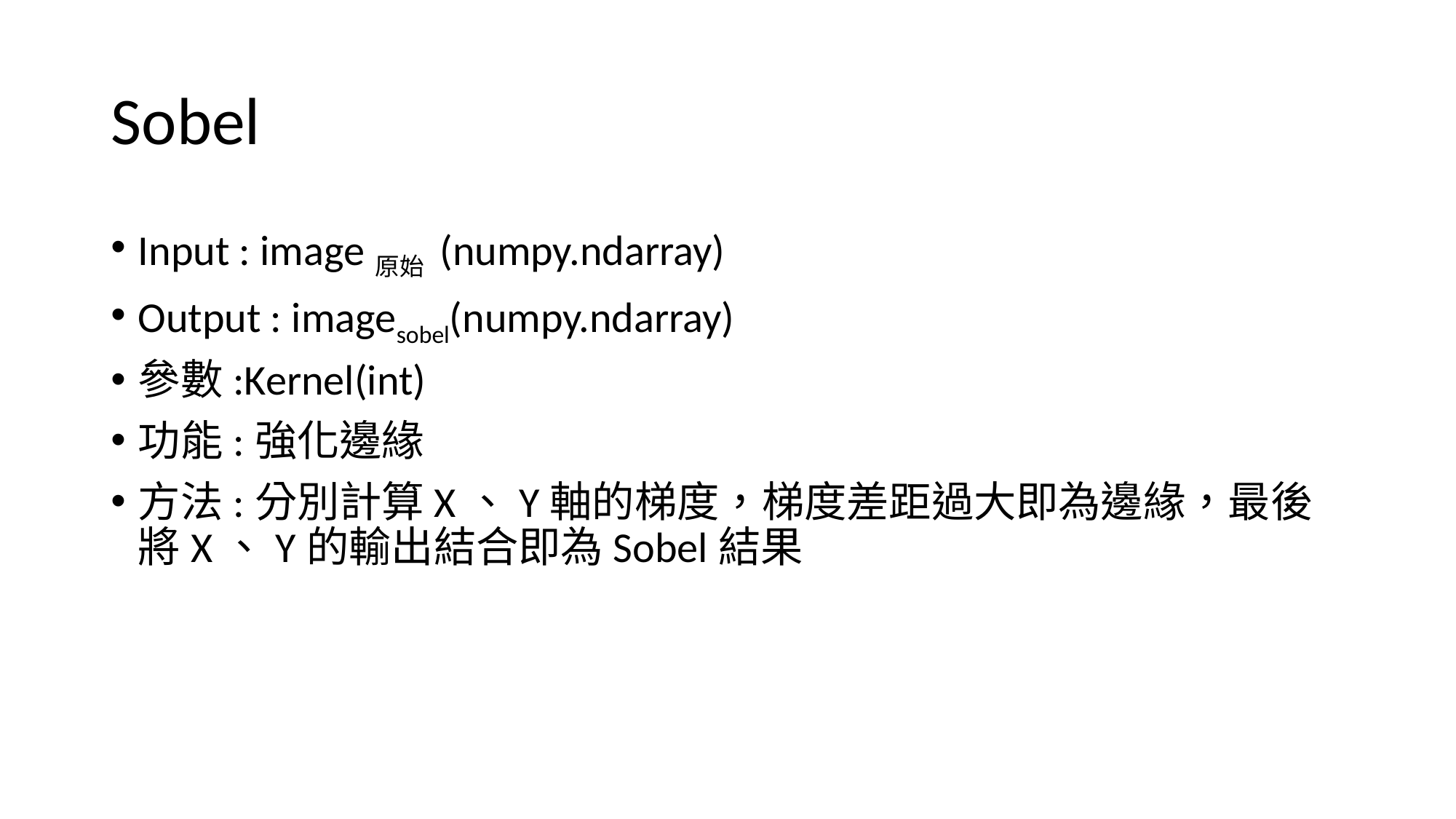

# Sobel
Input : image原始 (numpy.ndarray)
Output : imagesobel(numpy.ndarray)
參數:Kernel(int)
功能:強化邊緣
方法:分別計算X、Y軸的梯度，梯度差距過大即為邊緣，最後將X、Y的輸出結合即為Sobel結果